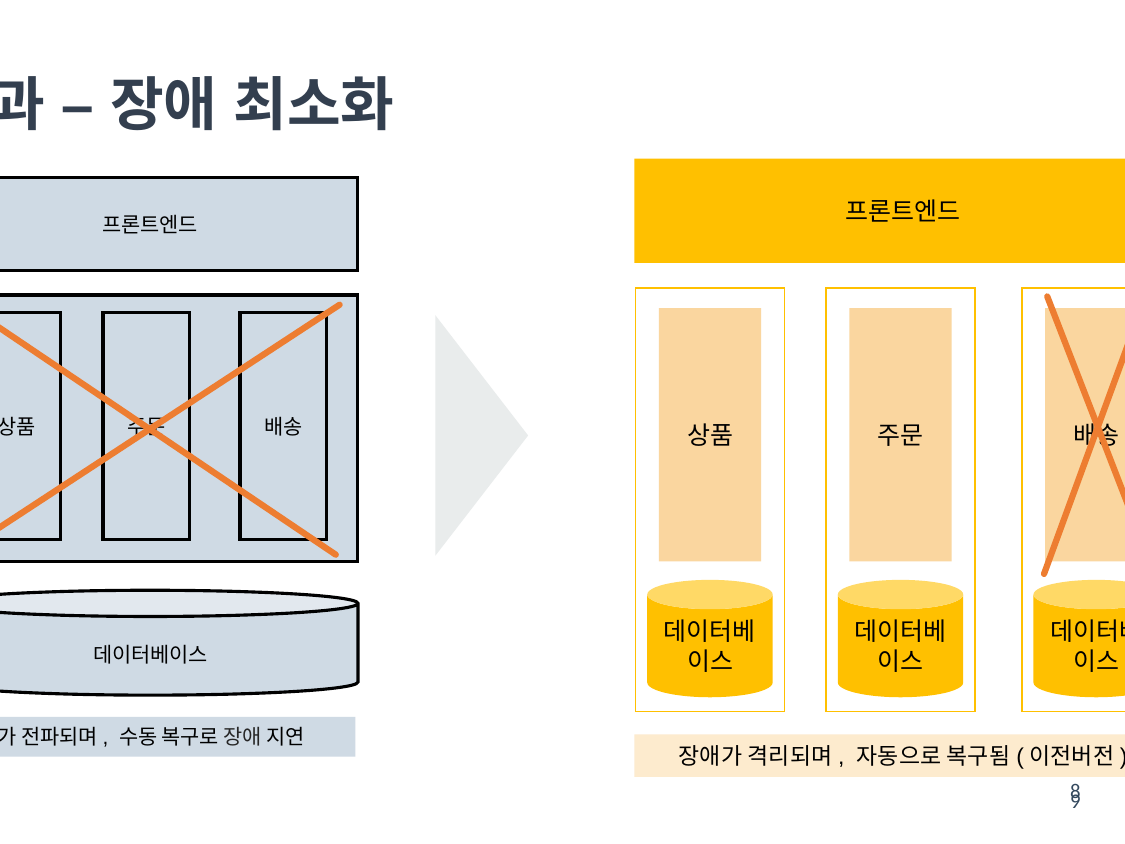

# 효과 – 장애 최소화
프론트엔드
프론트엔드

상품
주문
배송
데이터베이스
장애가 전파되며, 수동 복구로 장애 지연

상품
주문
배송
데이터베이스
데이터베이스
데이터베이스

장애가 격리되며, 자동으로 복구됨(이전버전)